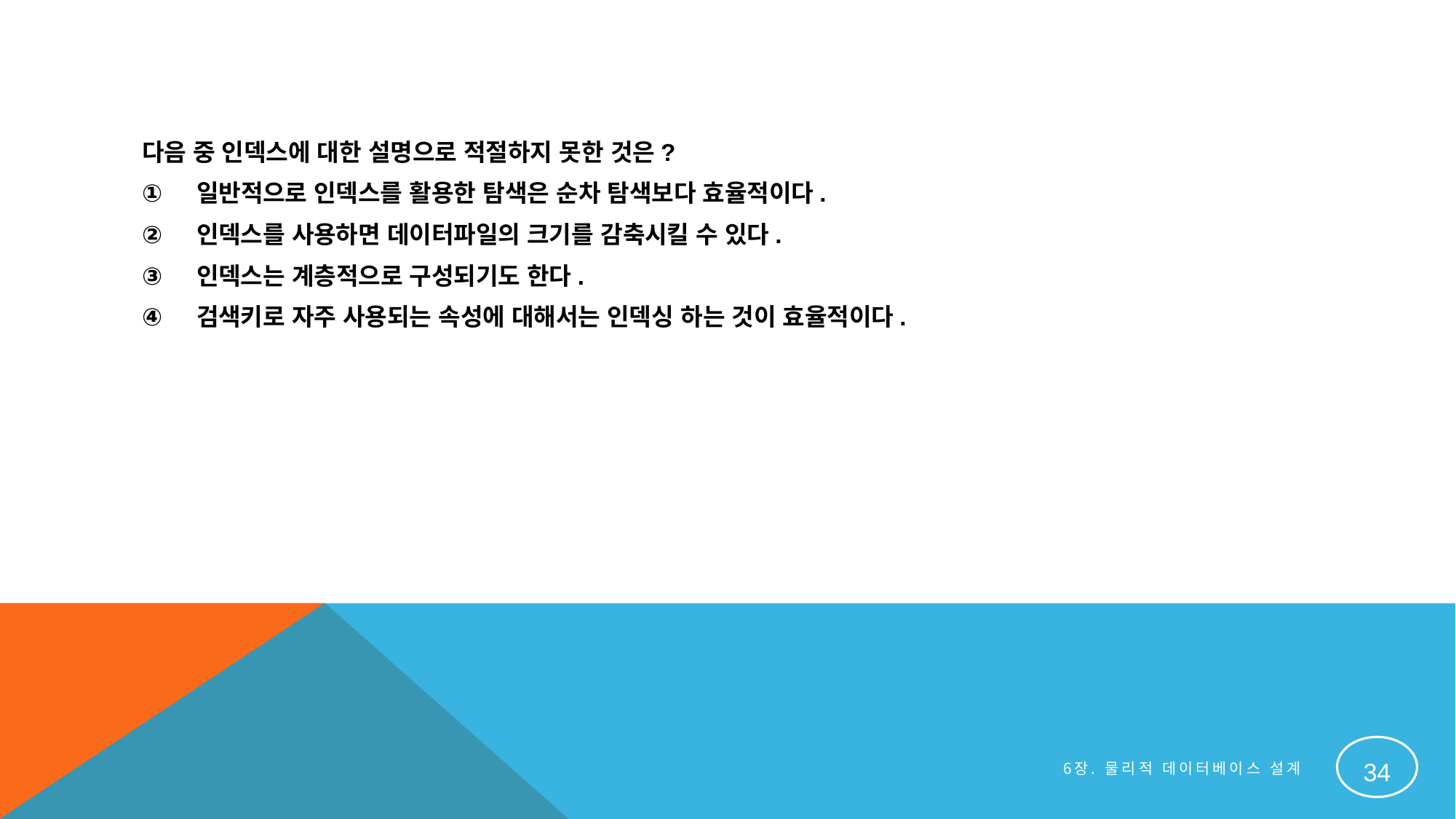

#
다음 중 인덱스에 대한 설명으로 적절하지 못한 것은?
일반적으로 인덱스를 활용한 탐색은 순차 탐색보다 효율적이다.
인덱스를 사용하면 데이터파일의 크기를 감축시킬 수 있다.
인덱스는 계층적으로 구성되기도 한다.
검색키로 자주 사용되는 속성에 대해서는 인덱싱 하는 것이 효율적이다.
34
6장. 물리적 데이터베이스 설계